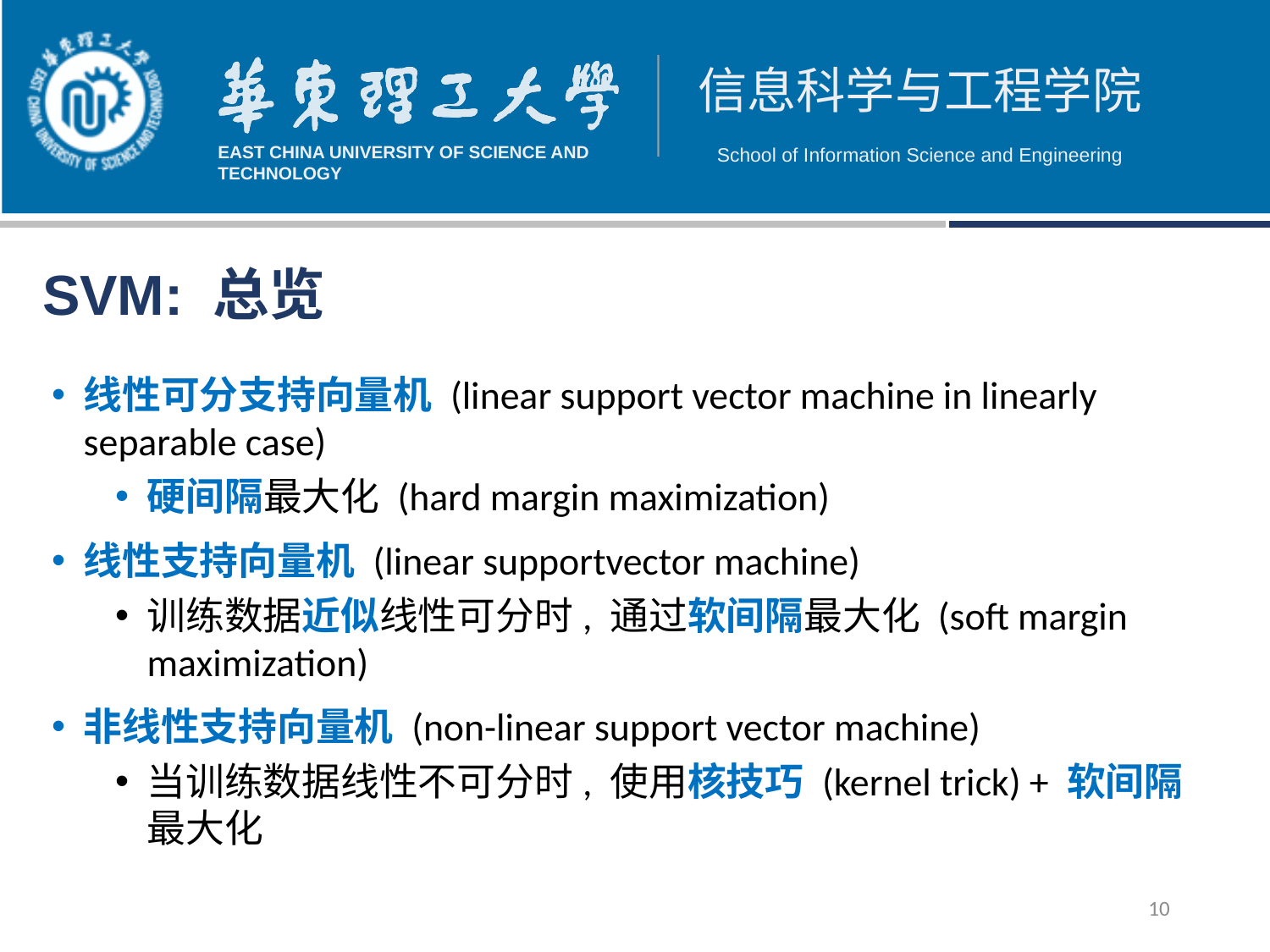

SVM: 总览
线性可分支持向量机 (linear support vector machine in linearly separable case)
硬间隔最大化 (hard margin maximization)
线性支持向量机 (linear supportvector machine)
训练数据近似线性可分时, 通过软间隔最大化 (soft margin maximization)
非线性支持向量机 (non-linear support vector machine)
当训练数据线性不可分时, 使用核技巧 (kernel trick) + 软间隔最大化
10